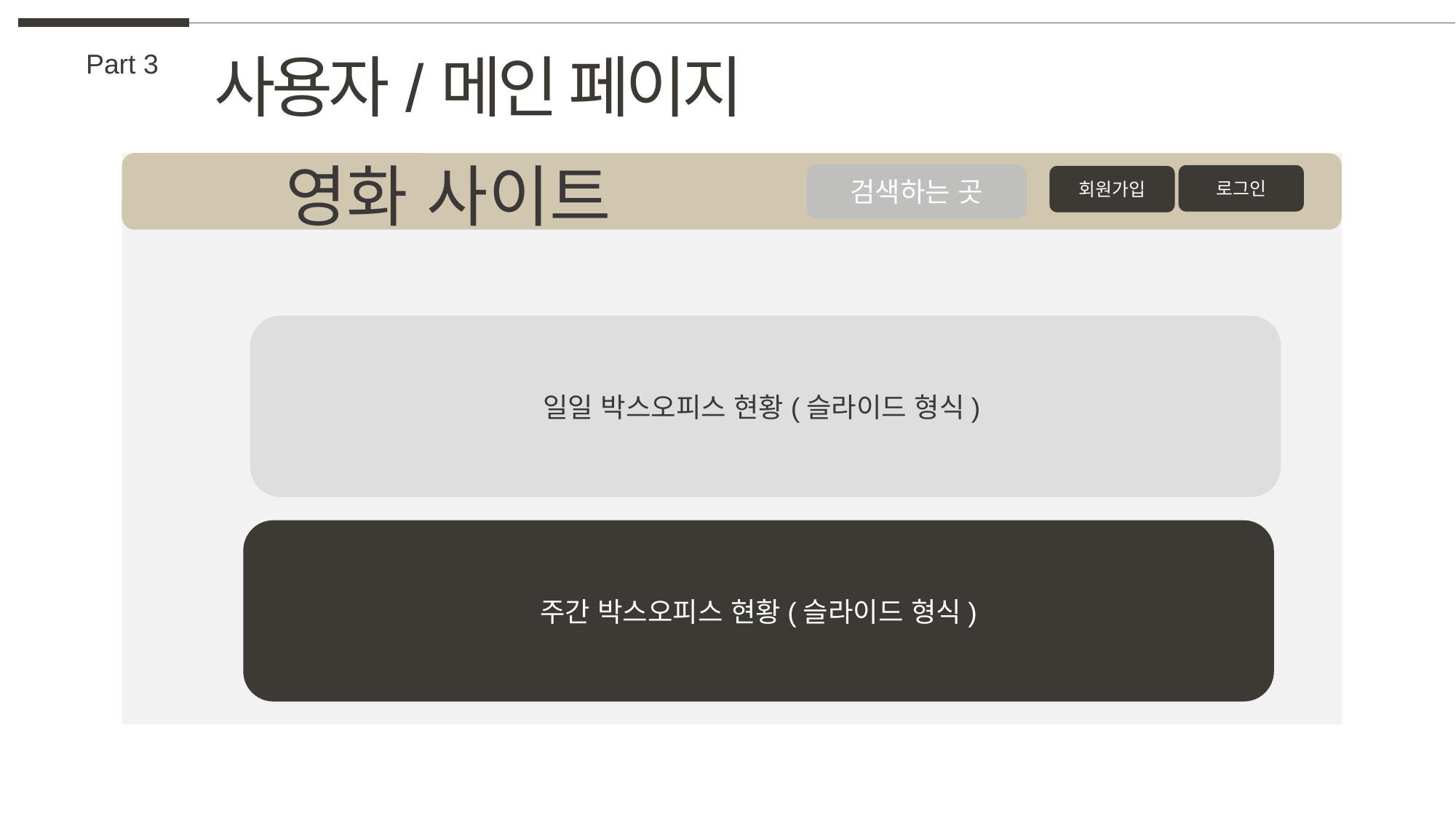

사용자/메인 페이지
Part 3
영화 사이트

검색하는 곳
로그인
회원가입
일일 박스오피스 현황(슬라이드 형식)
주간 박스오피스 현황(슬라이드 형식)